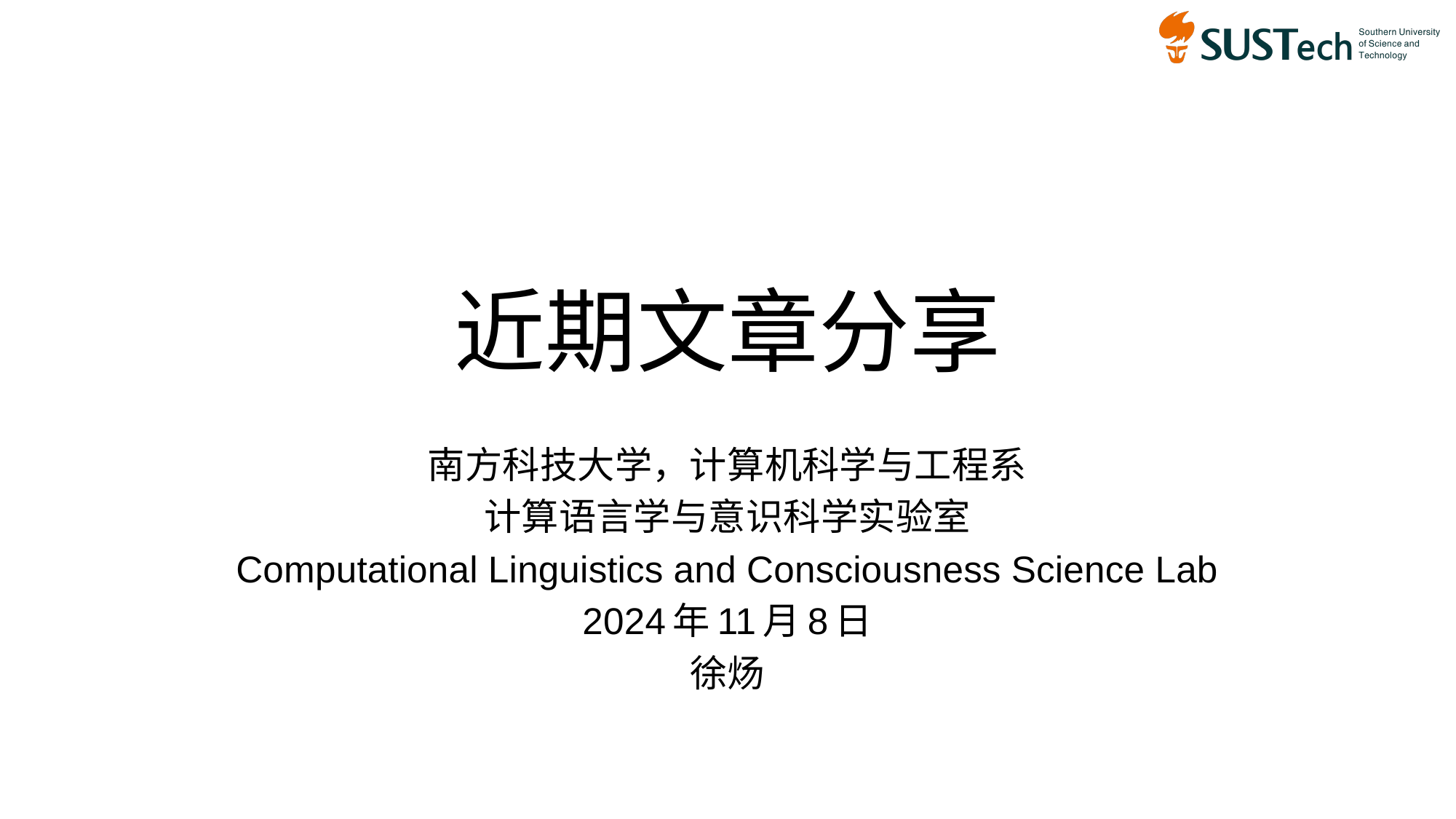

# 近期文章分享
南方科技大学，计算机科学与工程系
计算语言学与意识科学实验室
Computational Linguistics and Consciousness Science Lab
2024年11月8日
徐炀